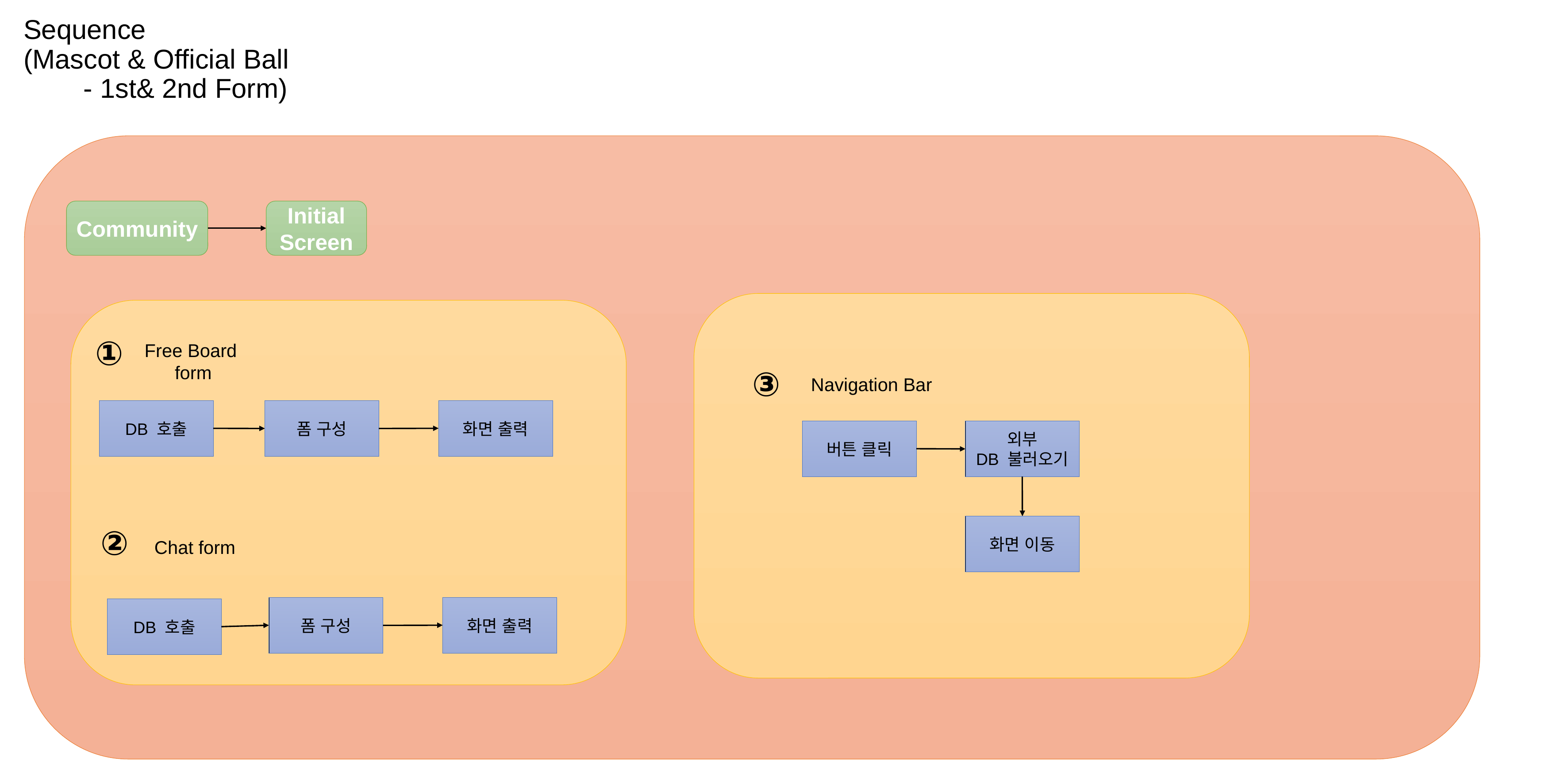

Sequence
(Mascot & Official Ball
        - 1st& 2nd Form)

Community
Initial
Screen

①
Free Board
 form
③
Navigation Bar
DB 호출
화면 출력
폼 구성
버튼 클릭
외부
DB 불러오기
화면 이동
②
Chat form
화면 출력
폼 구성
DB 호출